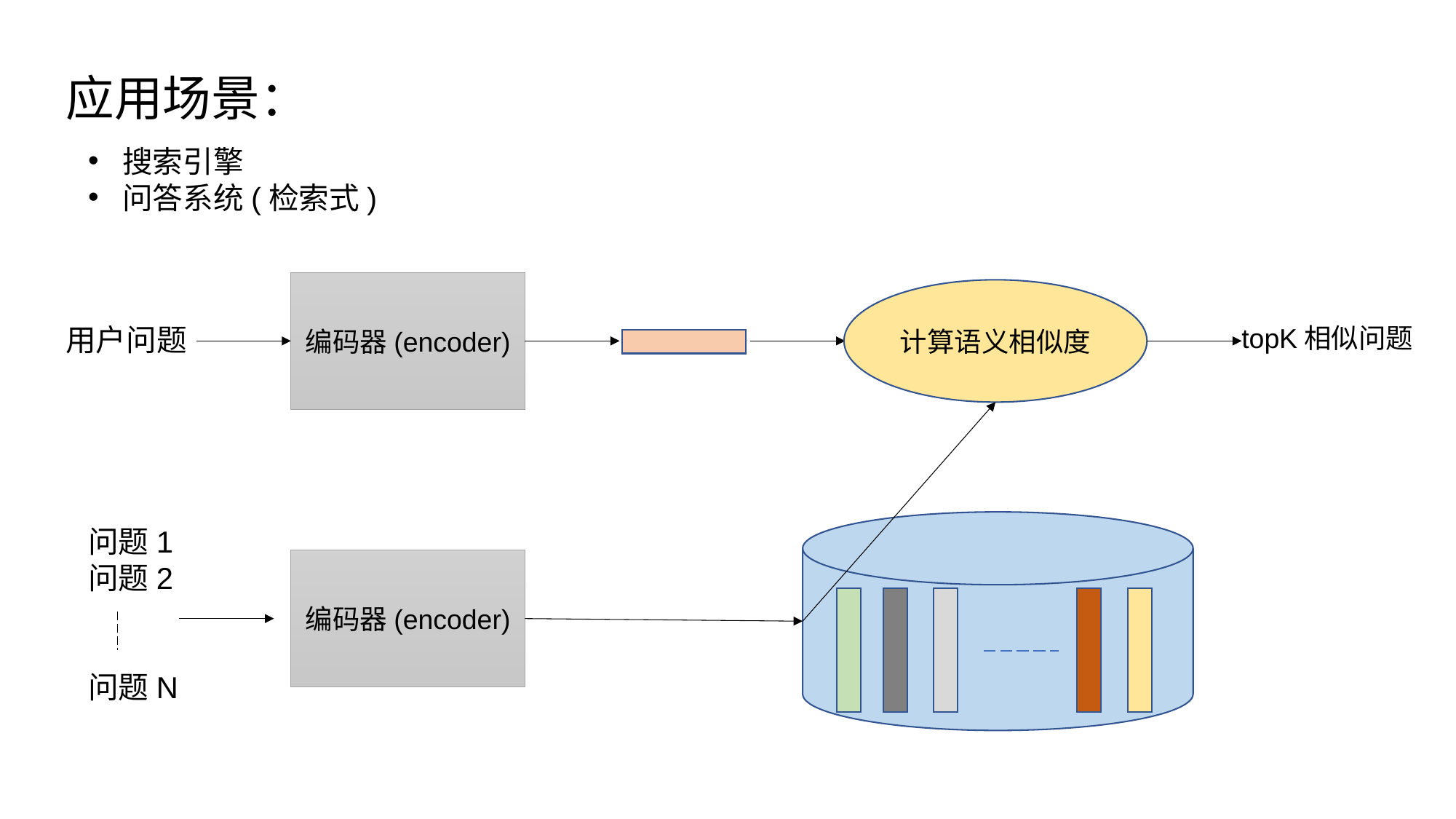

应用场景：
搜索引擎
问答系统(检索式)
编码器(encoder)
计算语义相似度
用户问题
topK相似问题

问题1
问题2

问题N
编码器(encoder)